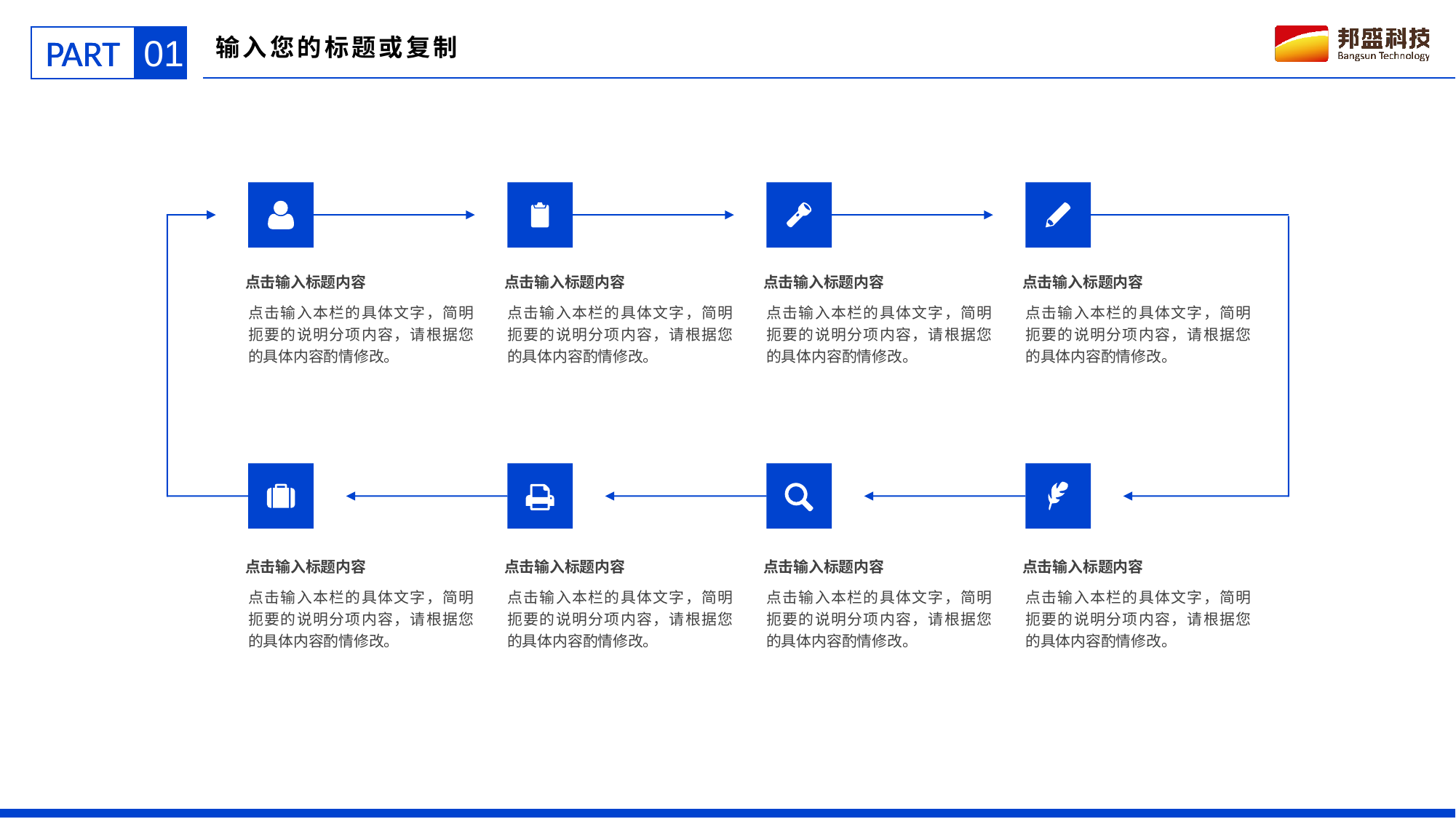

01
PART
输入您的标题或复制

点击输入标题内容
点击输入标题内容
点击输入标题内容
点击输入标题内容
点击输入本栏的具体文字，简明扼要的说明分项内容，请根据您的具体内容酌情修改。
点击输入本栏的具体文字，简明扼要的说明分项内容，请根据您的具体内容酌情修改。
点击输入本栏的具体文字，简明扼要的说明分项内容，请根据您的具体内容酌情修改。
点击输入本栏的具体文字，简明扼要的说明分项内容，请根据您的具体内容酌情修改。

点击输入标题内容
点击输入标题内容
点击输入标题内容
点击输入标题内容
点击输入本栏的具体文字，简明扼要的说明分项内容，请根据您的具体内容酌情修改。
点击输入本栏的具体文字，简明扼要的说明分项内容，请根据您的具体内容酌情修改。
点击输入本栏的具体文字，简明扼要的说明分项内容，请根据您的具体内容酌情修改。
点击输入本栏的具体文字，简明扼要的说明分项内容，请根据您的具体内容酌情修改。